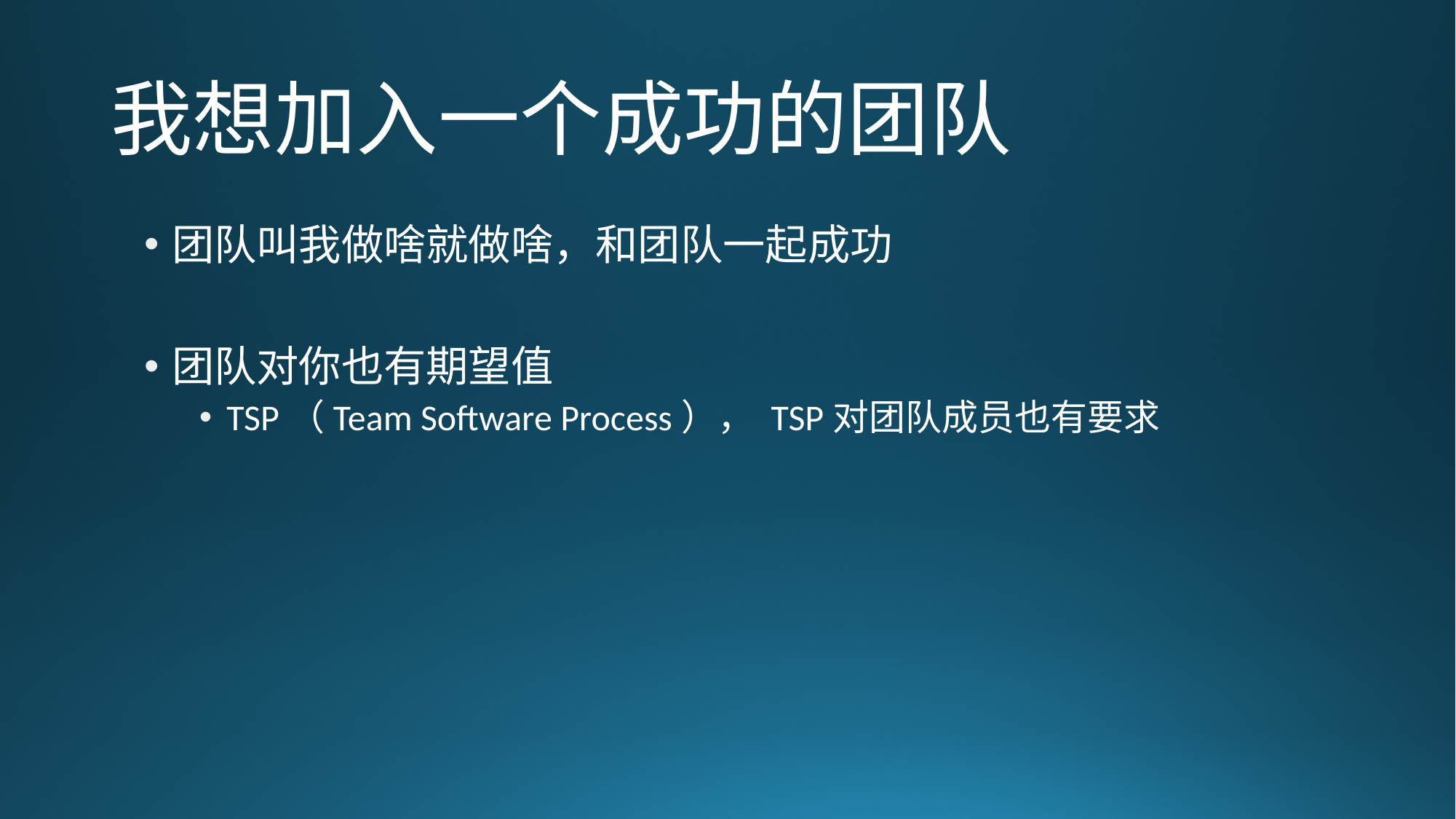

# 我想加入一个成功的团队
团队叫我做啥就做啥，和团队一起成功

团队对你也有期望值
TSP（Team Software Process）， TSP对团队成员也有要求